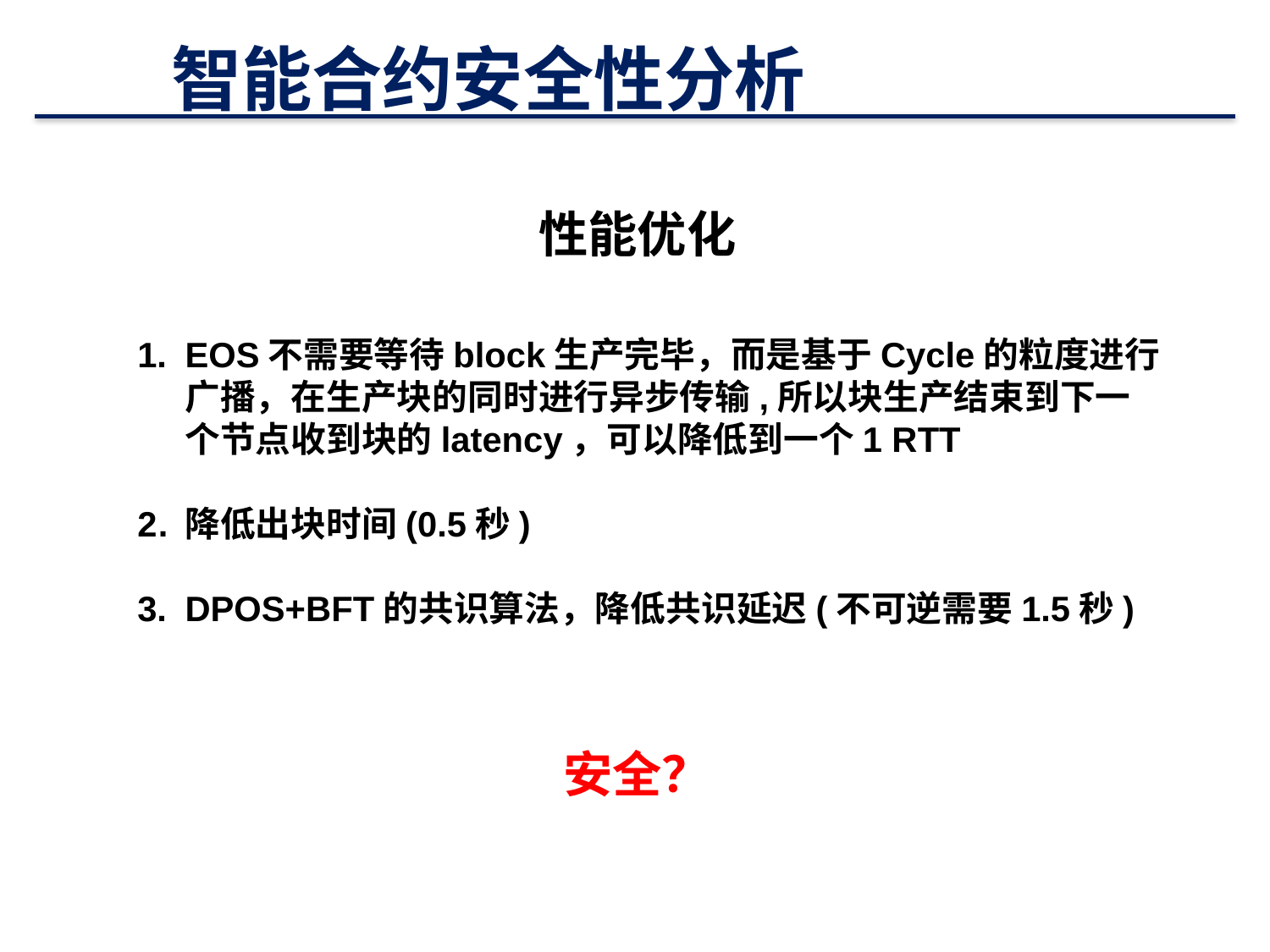

# 智能合约安全性分析
性能优化
EOS不需要等待block生产完毕，而是基于Cycle的粒度进行广播，在生产块的同时进行异步传输,所以块生产结束到下一个节点收到块的latency，可以降低到一个1 RTT

降低出块时间(0.5秒)
DPOS+BFT的共识算法，降低共识延迟(不可逆需要1.5秒)

安全？